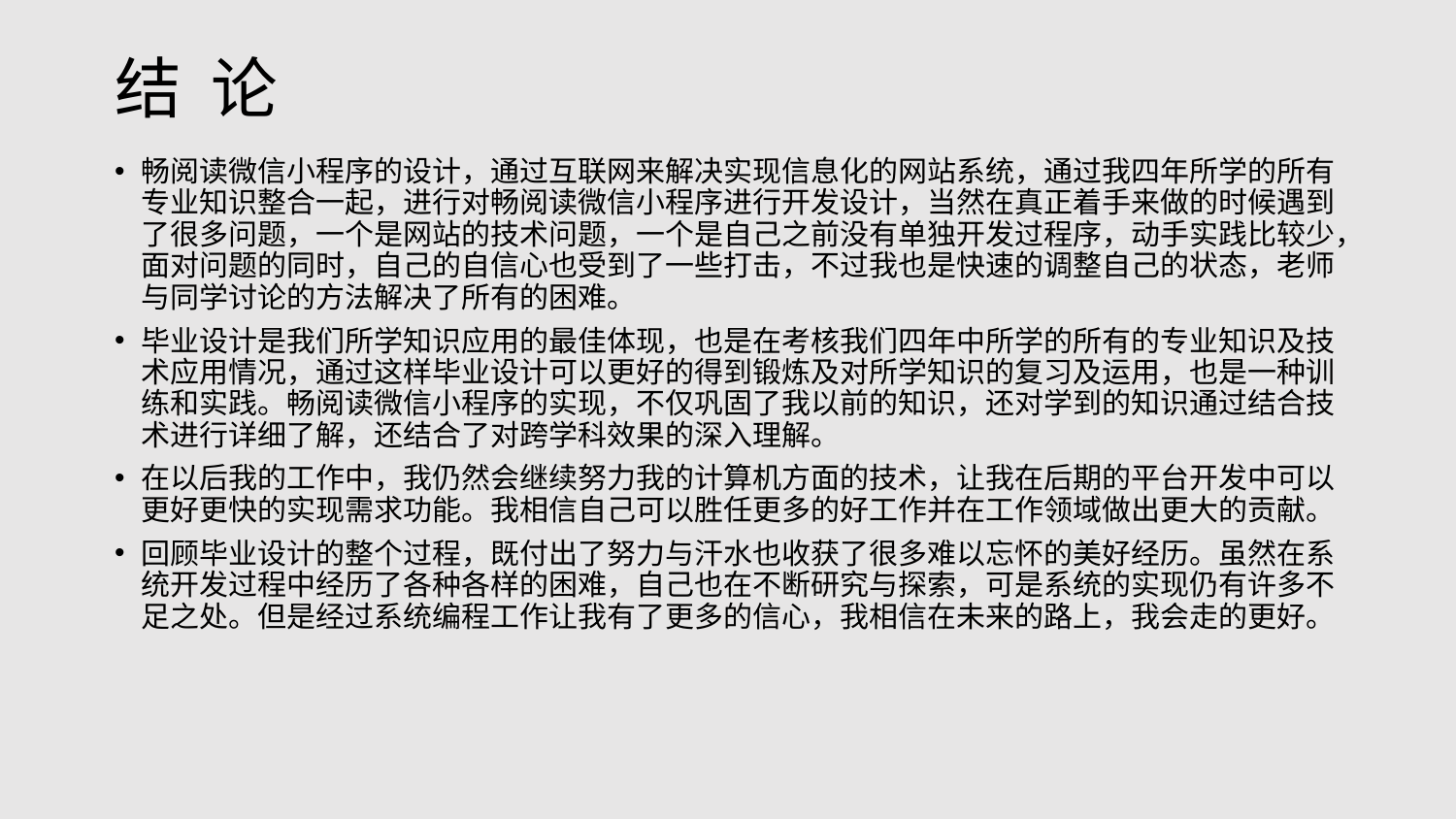

# 结  论
畅阅读微信小程序的设计，通过互联网来解决实现信息化的网站系统，通过我四年所学的所有专业知识整合一起，进行对畅阅读微信小程序进行开发设计，当然在真正着手来做的时候遇到了很多问题，一个是网站的技术问题，一个是自己之前没有单独开发过程序，动手实践比较少，面对问题的同时，自己的自信心也受到了一些打击，不过我也是快速的调整自己的状态，老师与同学讨论的方法解决了所有的困难。
毕业设计是我们所学知识应用的最佳体现，也是在考核我们四年中所学的所有的专业知识及技术应用情况，通过这样毕业设计可以更好的得到锻炼及对所学知识的复习及运用，也是一种训练和实践。畅阅读微信小程序的实现，不仅巩固了我以前的知识，还对学到的知识通过结合技术进行详细了解，还结合了对跨学科效果的深入理解。
在以后我的工作中，我仍然会继续努力我的计算机方面的技术，让我在后期的平台开发中可以更好更快的实现需求功能。我相信自己可以胜任更多的好工作并在工作领域做出更大的贡献。
回顾毕业设计的整个过程，既付出了努力与汗水也收获了很多难以忘怀的美好经历。虽然在系统开发过程中经历了各种各样的困难，自己也在不断研究与探索，可是系统的实现仍有许多不足之处。但是经过系统编程工作让我有了更多的信心，我相信在未来的路上，我会走的更好。